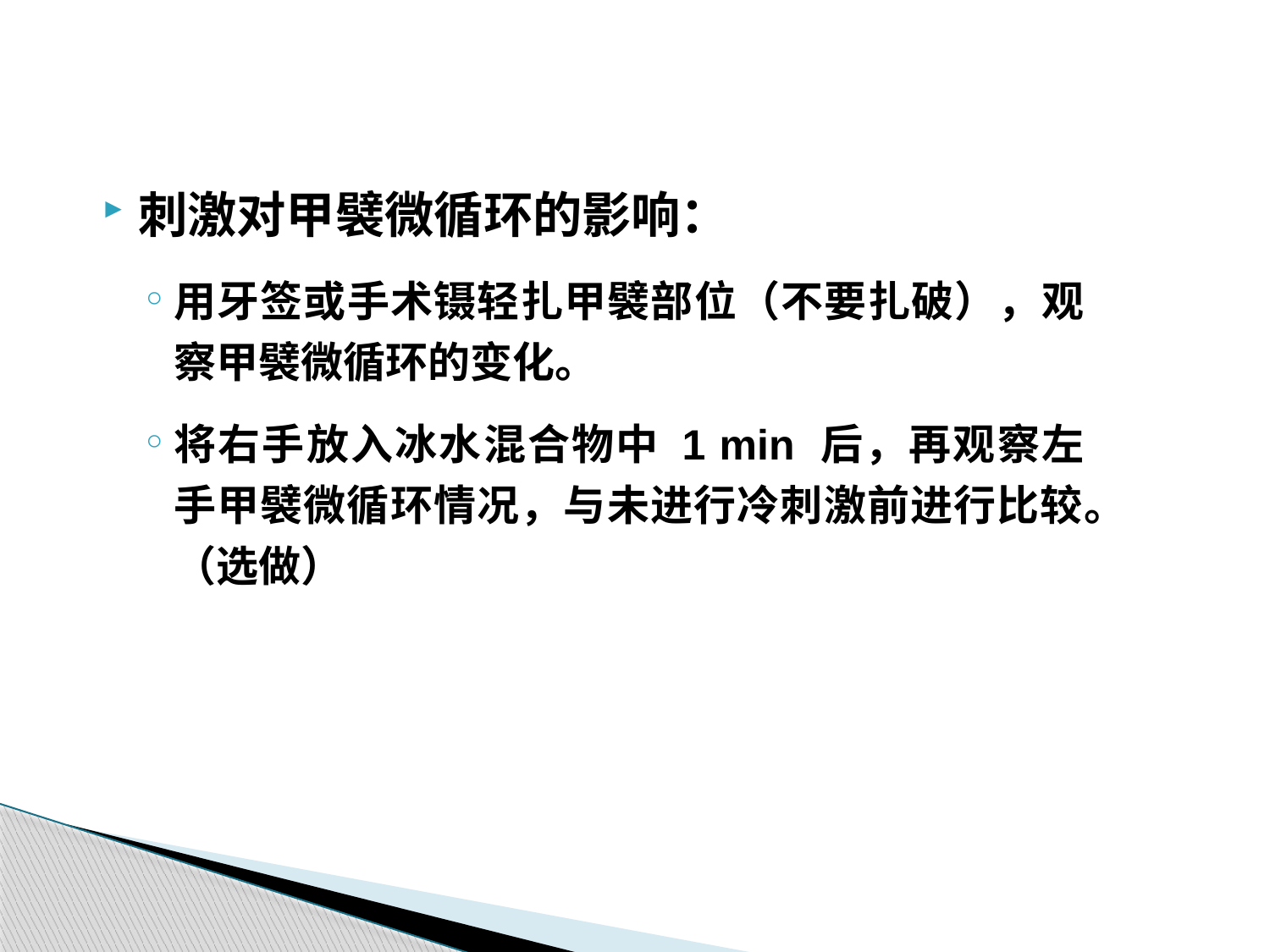

刺激对甲襞微循环的影响：
用牙签或手术镊轻扎甲襞部位（不要扎破），观察甲襞微循环的变化。
将右手放入冰水混合物中 1 min 后，再观察左手甲襞微循环情况，与未进行冷刺激前进行比较。（选做）